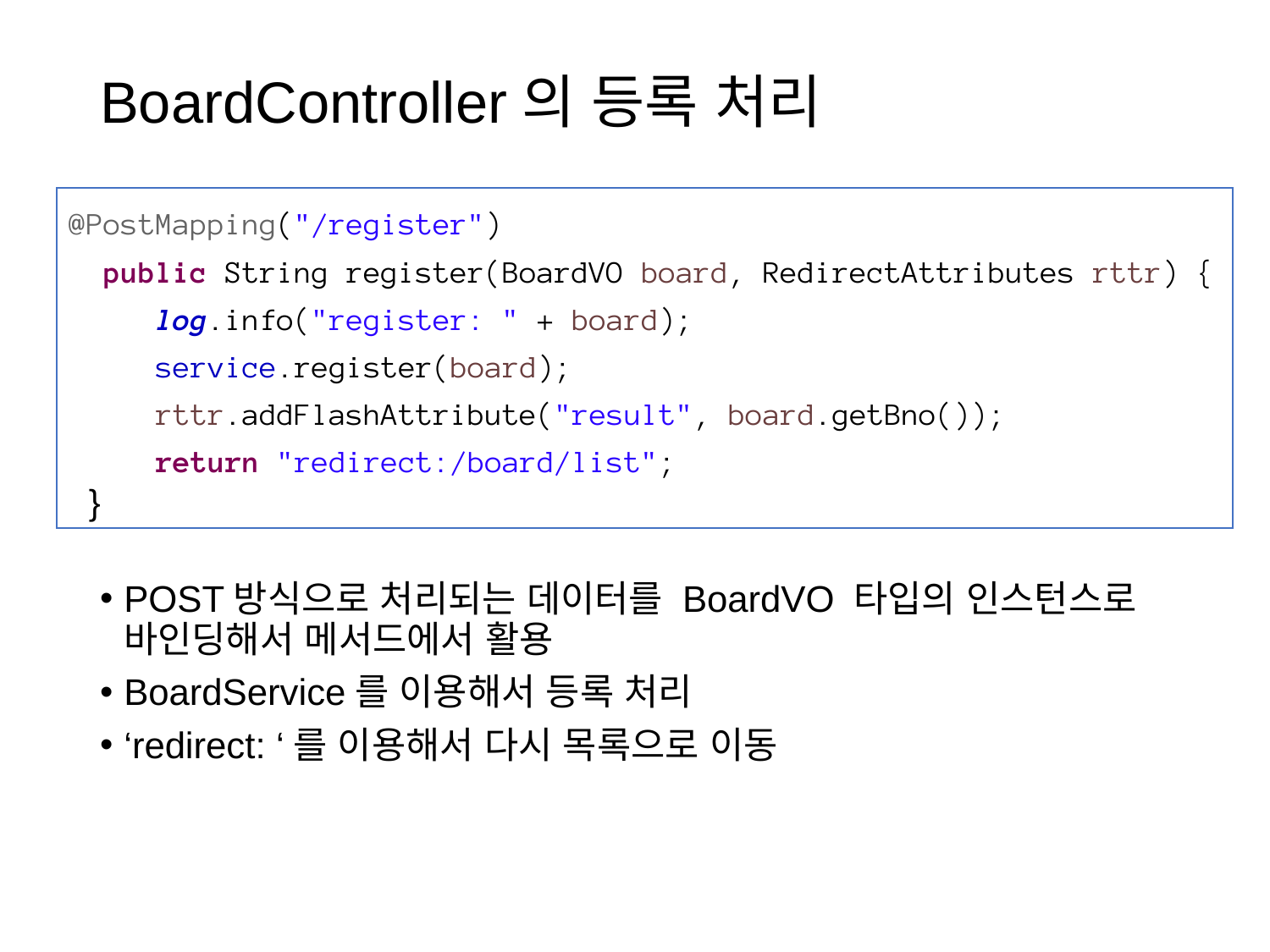

# BoardController의 등록 처리
@PostMapping("/register")
  public String register(BoardVO board, RedirectAttributes rttr) {
     log.info("register: " + board);
     service.register(board);
     rttr.addFlashAttribute("result", board.getBno());
     return "redirect:/board/list";
  }
POST방식으로 처리되는 데이터를 BoardVO 타입의 인스턴스로 바인딩해서 메서드에서 활용
BoardService를 이용해서 등록 처리
‘redirect: ‘를 이용해서 다시 목록으로 이동